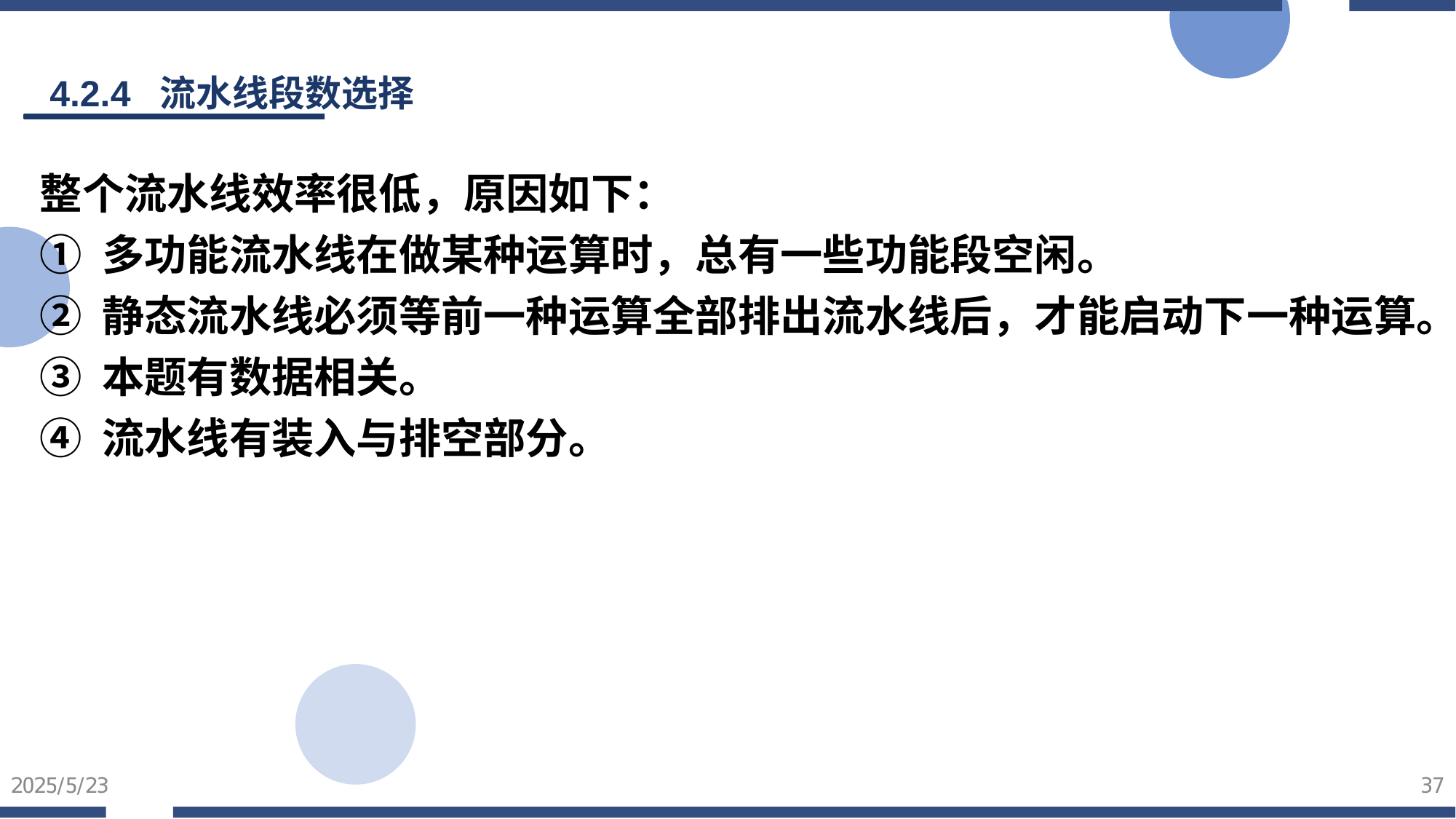

4.2.4  流水线段数选择
整个流水线效率很低，原因如下：
① 多功能流水线在做某种运算时，总有一些功能段空闲。
② 静态流水线必须等前一种运算全部排出流水线后，才能启动下一种运算。
③ 本题有数据相关。
④ 流水线有装入与排空部分。
2025/5/23
37